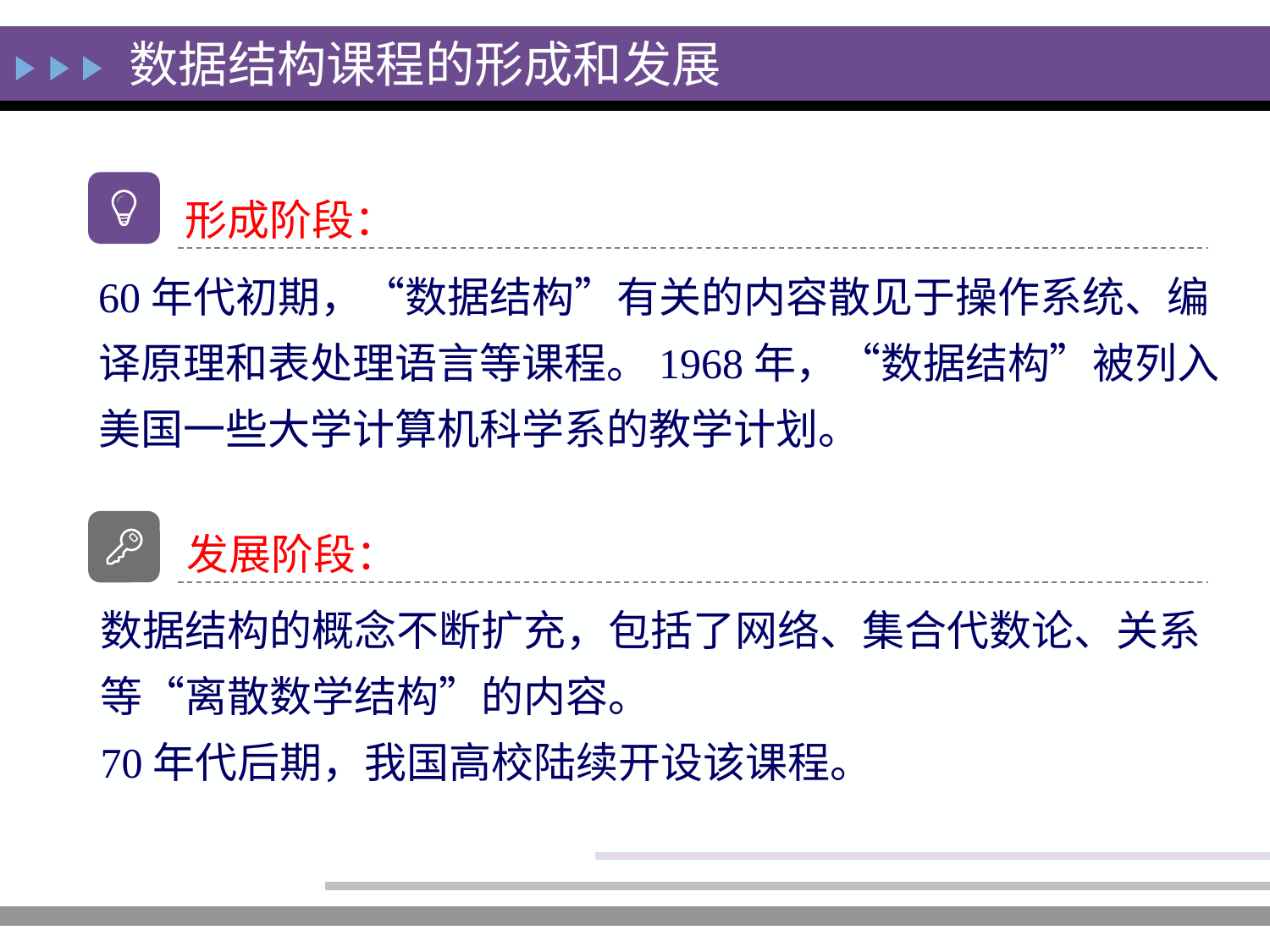

数据结构课程的形成和发展
        形成阶段：
60年代初期，“数据结构”有关的内容散见于操作系统、编译原理和表处理语言等课程。1968年，“数据结构”被列入美国一些大学计算机科学系的教学计划。

        发展阶段：
数据结构的概念不断扩充，包括了网络、集合代数论、关系等“离散数学结构”的内容。
70年代后期，我国高校陆续开设该课程。